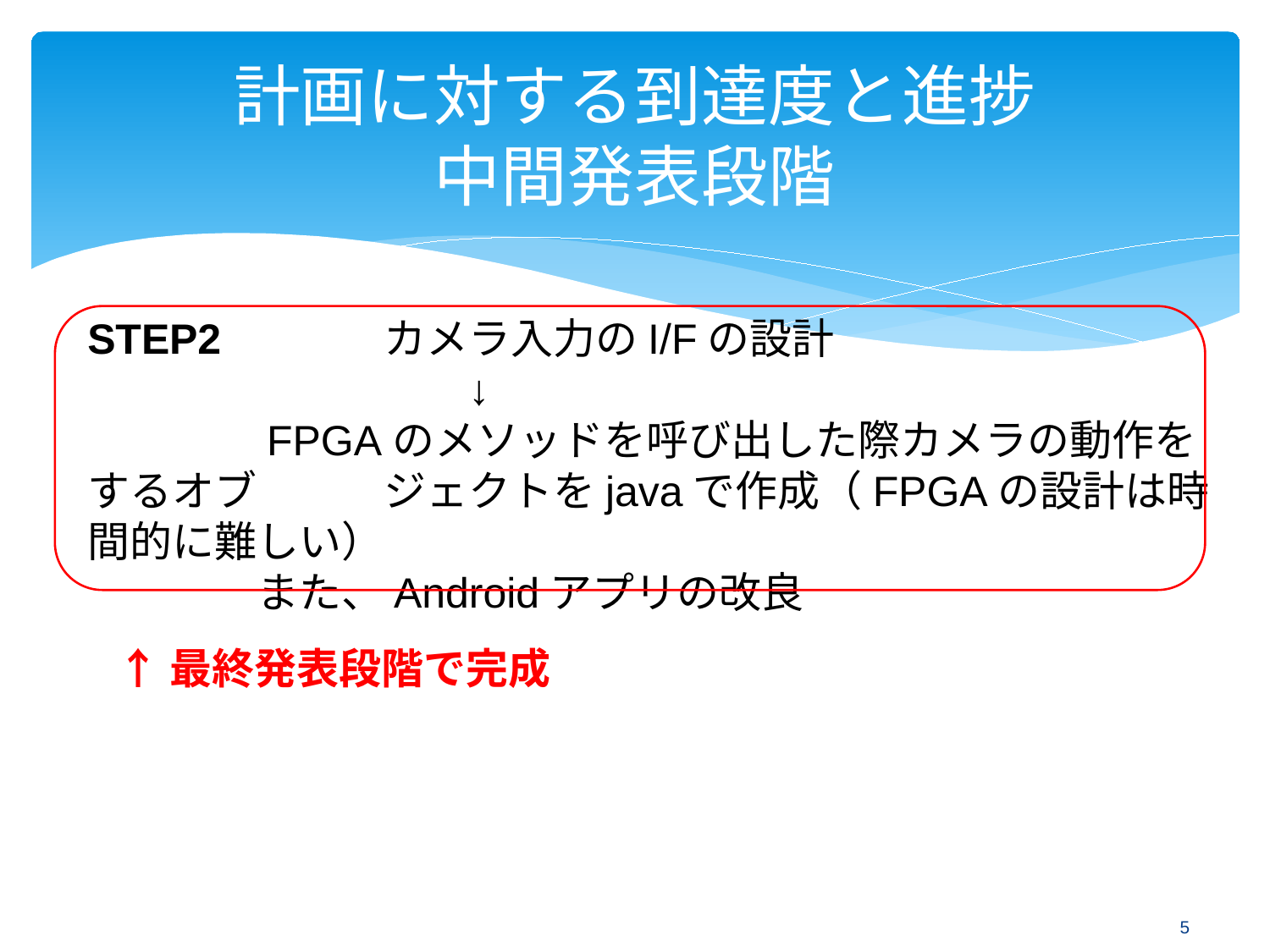

# 計画に対する到達度と進捗 中間発表段階

STEP2	　カメラ入力のI/Fの設計
			↓
	　FPGAのメソッドを呼び出した際カメラの動作をするオブ	　ジェクトをjavaで作成（FPGAの設計は時間的に難しい）
	　また、Androidアプリの改良
↑最終発表段階で完成
5